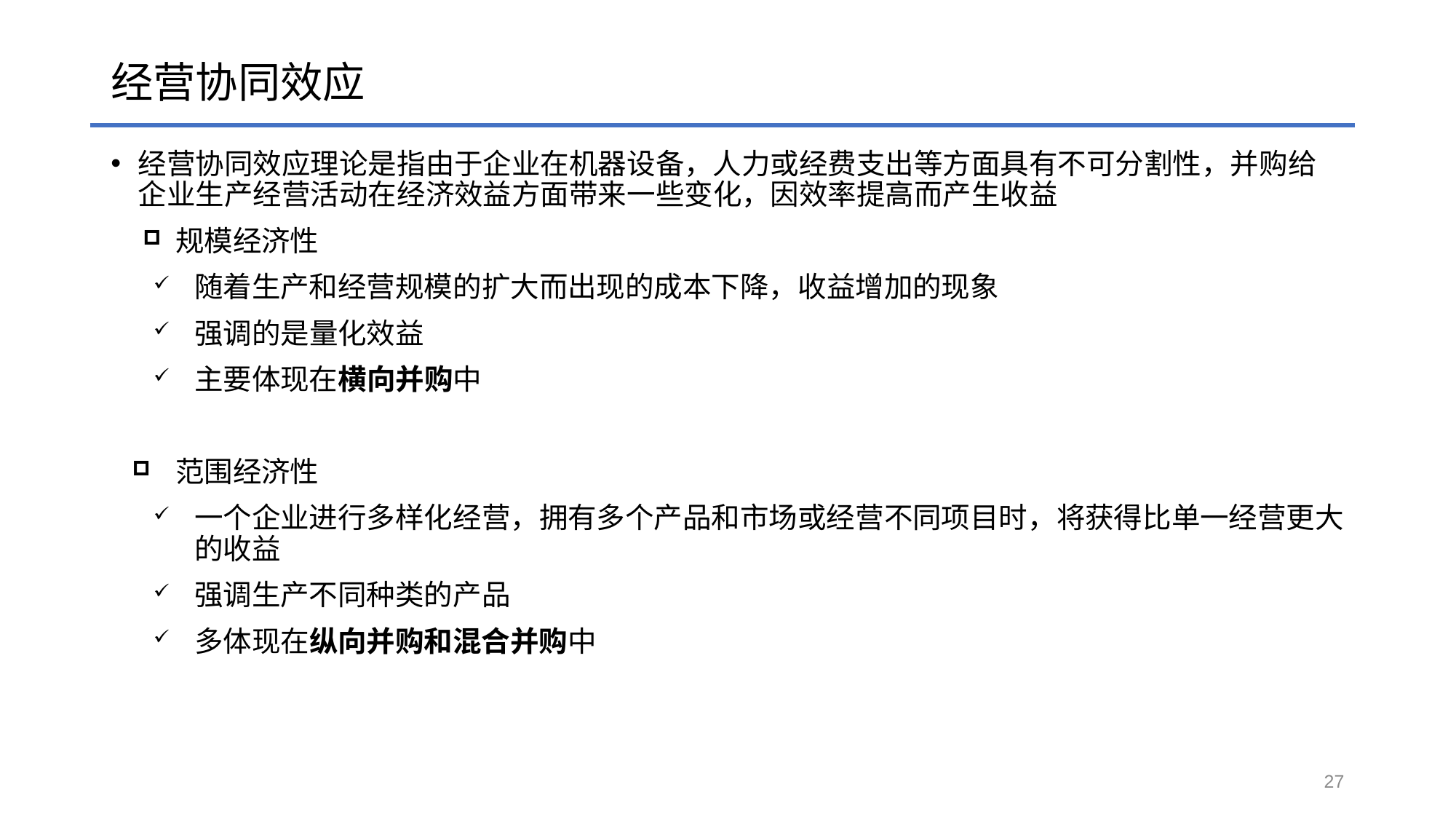

# 经营协同效应
经营协同效应理论是指由于企业在机器设备，人力或经费支出等方面具有不可分割性，并购给企业生产经营活动在经济效益方面带来一些变化，因效率提高而产生收益
规模经济性
随着生产和经营规模的扩大而出现的成本下降，收益增加的现象
强调的是量化效益
主要体现在横向并购中

范围经济性
一个企业进行多样化经营，拥有多个产品和市场或经营不同项目时，将获得比单一经营更大的收益
强调生产不同种类的产品
多体现在纵向并购和混合并购中

27